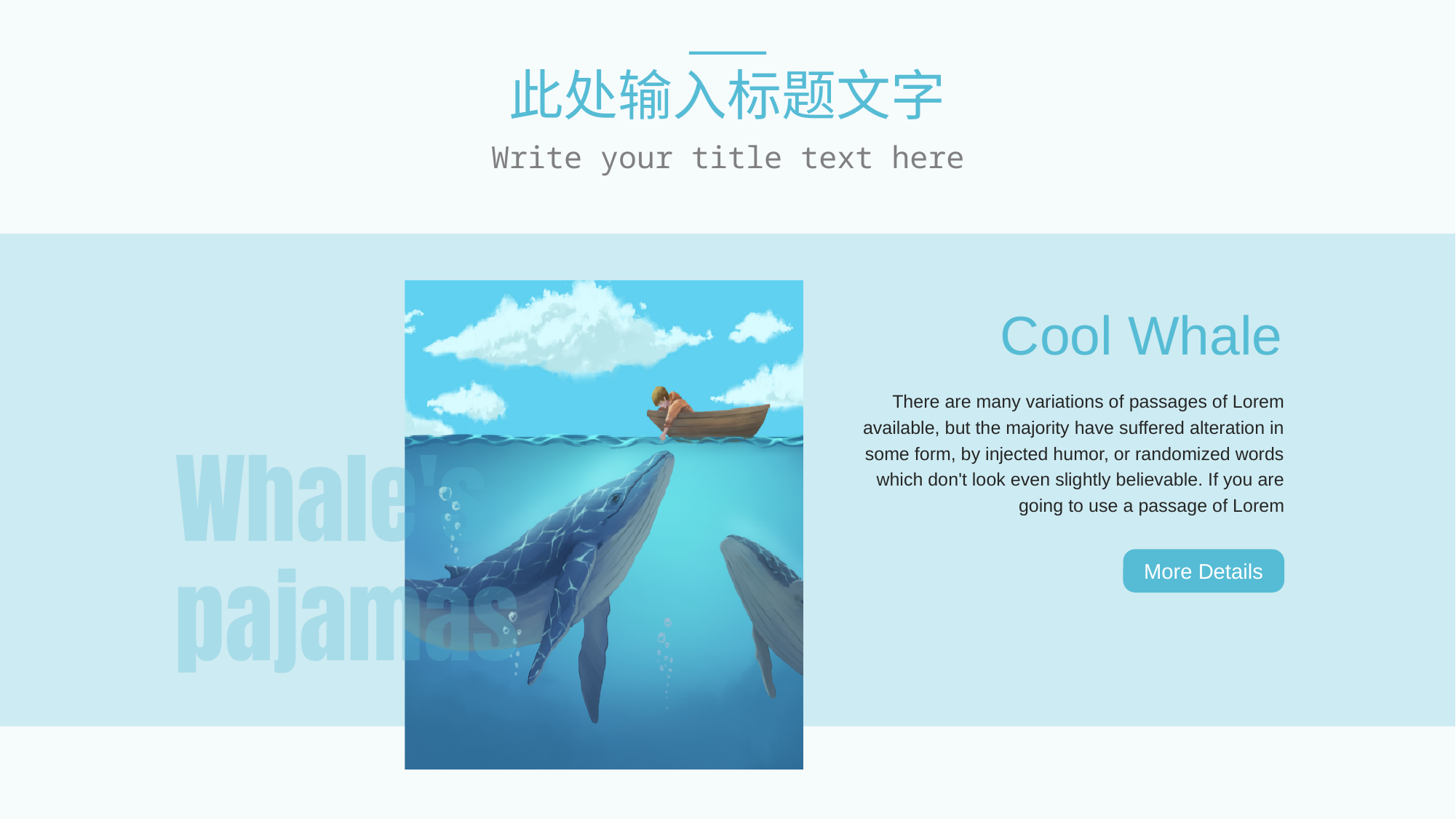

此处输入标题文字
Write your title text here

Cool Whale
There are many variations of passages of Lorem available, but the majority have suffered alteration in some form, by injected humor, or randomized words which don't look even slightly believable. If you are going to use a passage of Lorem
Whale's
pajamas
More Details